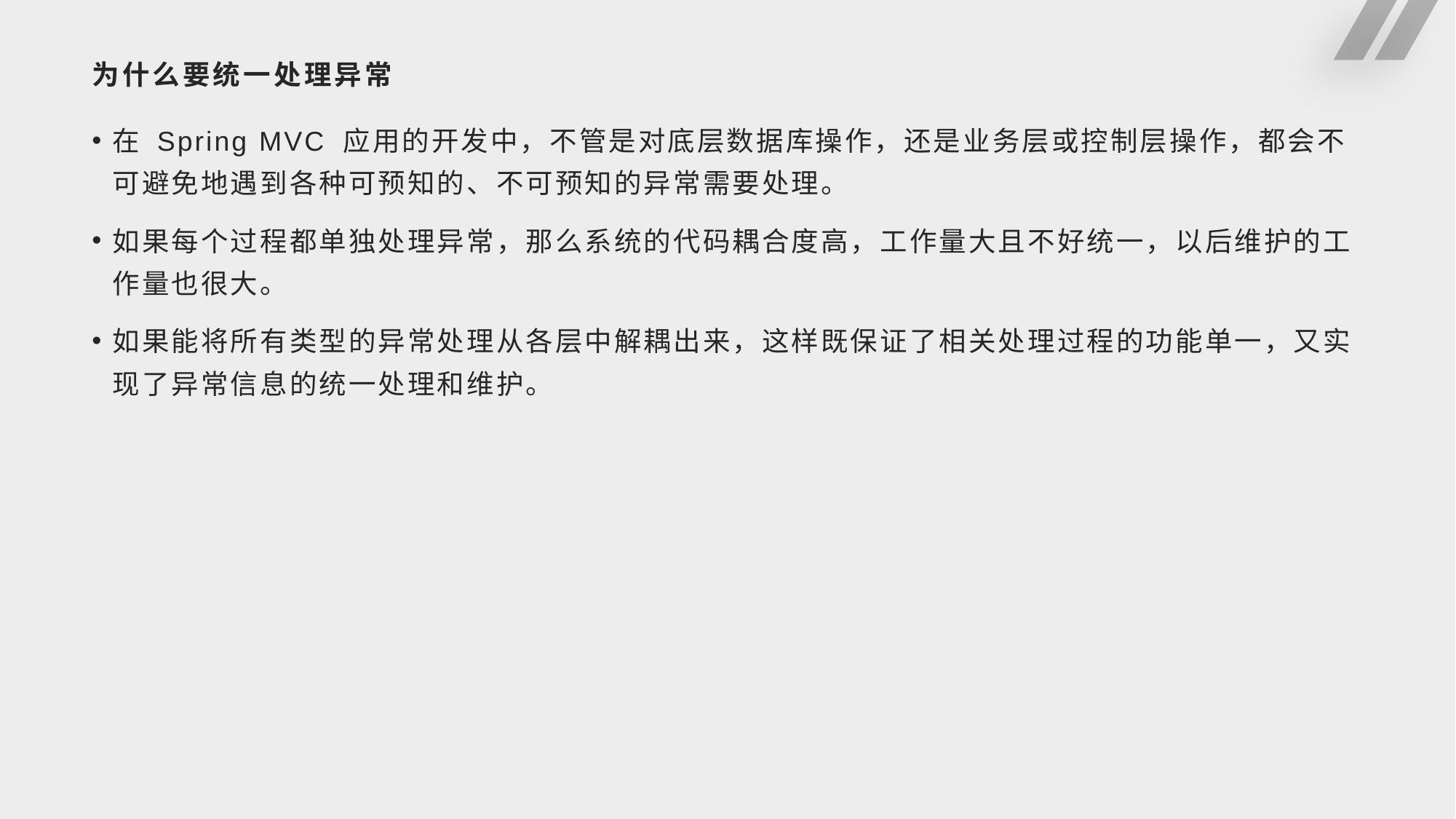

# 为什么要统一处理异常
在 Spring MVC 应用的开发中，不管是对底层数据库操作，还是业务层或控制层操作，都会不可避免地遇到各种可预知的、不可预知的异常需要处理。
如果每个过程都单独处理异常，那么系统的代码耦合度高，工作量大且不好统一，以后维护的工作量也很大。
如果能将所有类型的异常处理从各层中解耦出来，这样既保证了相关处理过程的功能单一，又实现了异常信息的统一处理和维护。